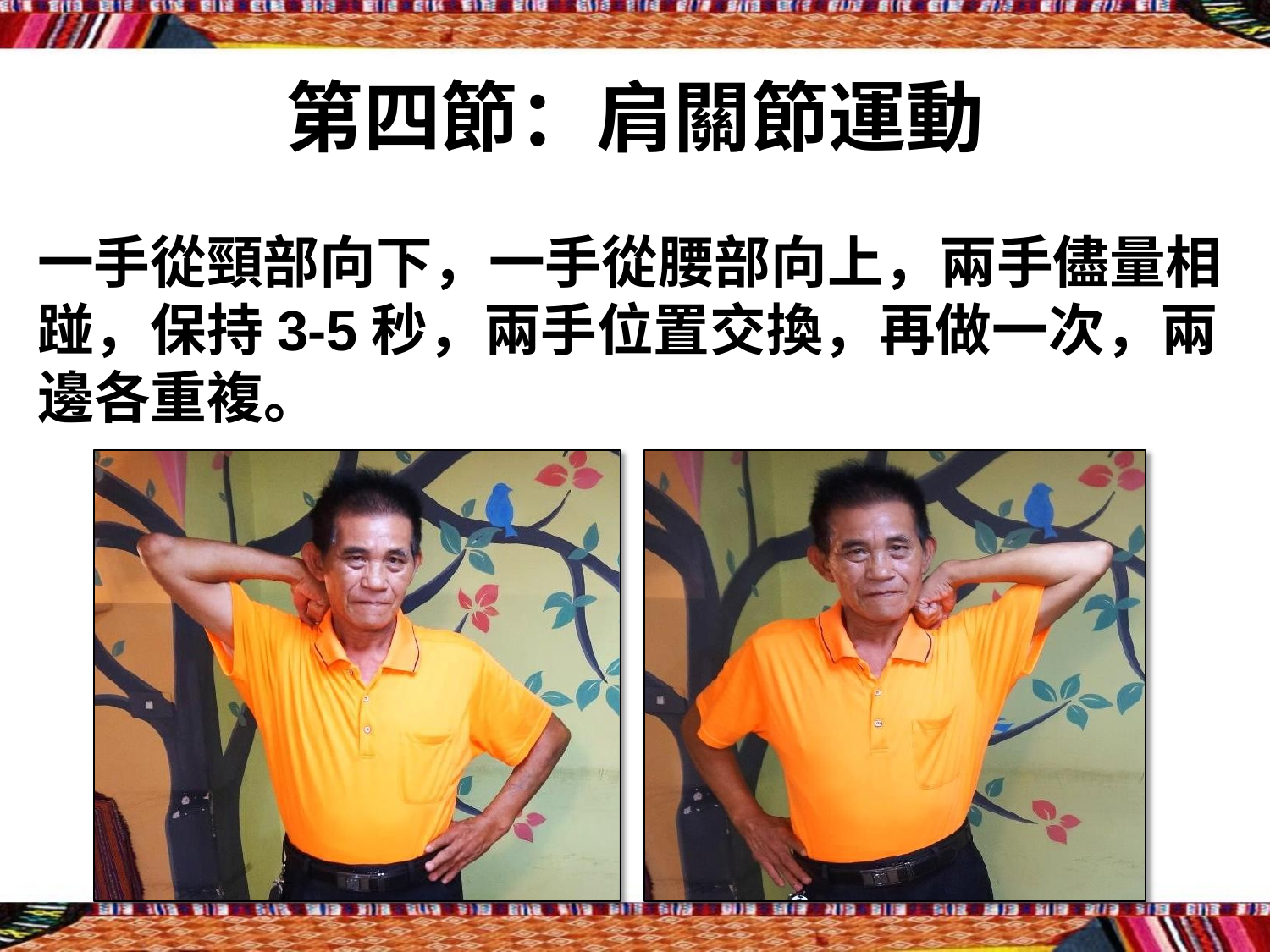

# 第四節：肩關節運動
一手從頸部向下，一手從腰部向上，兩手儘量相 踫，保持3-5秒，兩手位置交換，再做一次，兩 邊各重複。